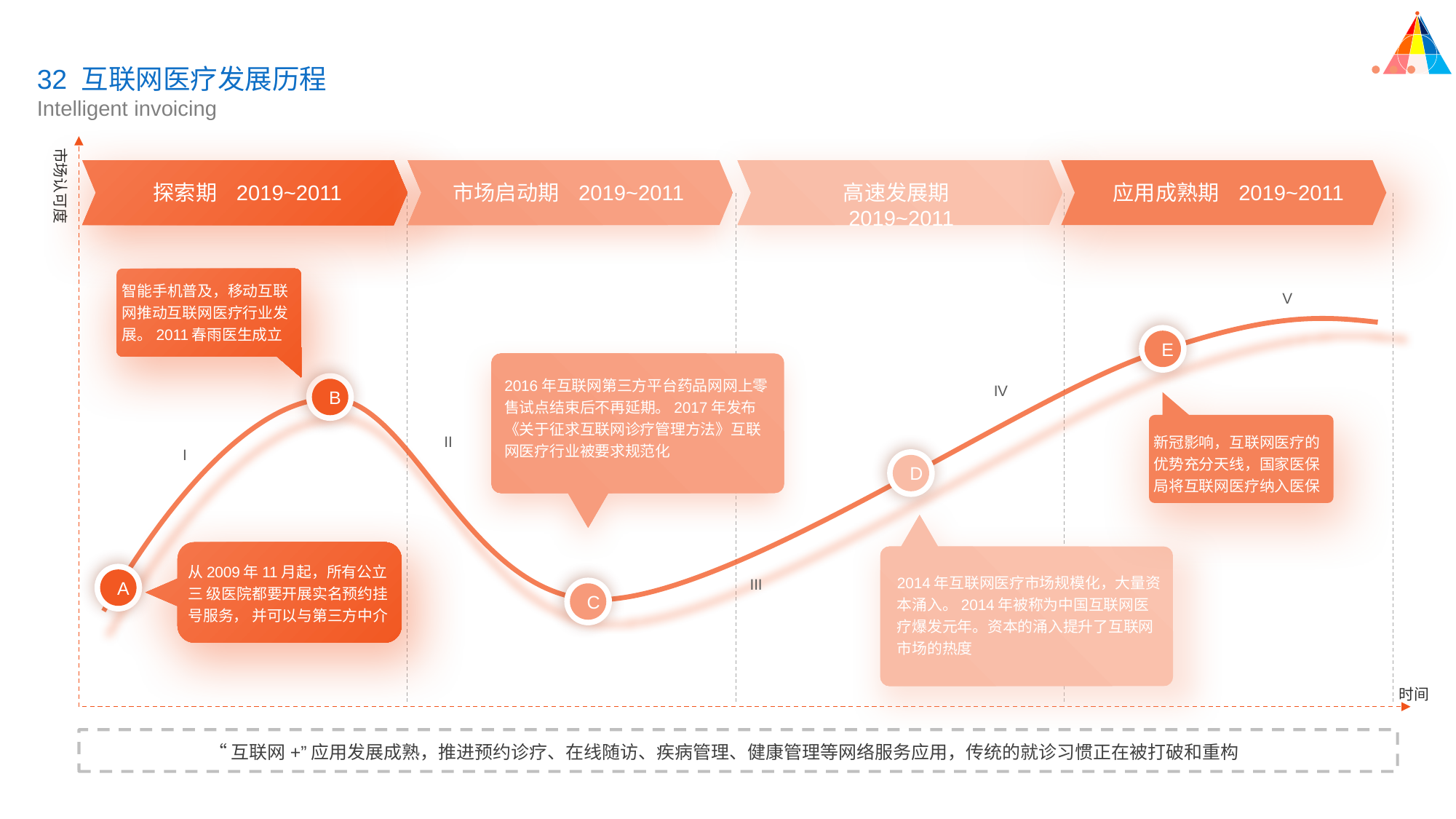

32 互联网医疗发展历程

Intelligent invoicing
市场认可度

探索期   2019~2011
市场启动期   2019~2011
高速发展期   2019~2011
应用成熟期   2019~2011

智能手机普及，移动互联网推动互联网医疗行业发展。2011春雨医生成立
V

E

2016年互联网第三方平台药品网网上零售试点结束后不再延期。2017年发布《关于征求互联网诊疗管理方法》互联网医疗行业被要求规范化

B
IV

新冠影响，互联网医疗的优势充分天线，国家医保局将互联网医疗纳入医保
II
I

D

从2009年11月起，所有公立三 级医院都要开展实名预约挂号服务， 并可以与第三方中介

A
2014年互联网医疗市场规模化，大量资本涌入。2014年被称为中国互联网医疗爆发元年。资本的涌入提升了互联网市场的热度
III

C
时间

“互联网+”应用发展成熟，推进预约诊疗、在线随访、疾病管理、健康管理等网络服务应用，传统的就诊习惯正在被打破和重构